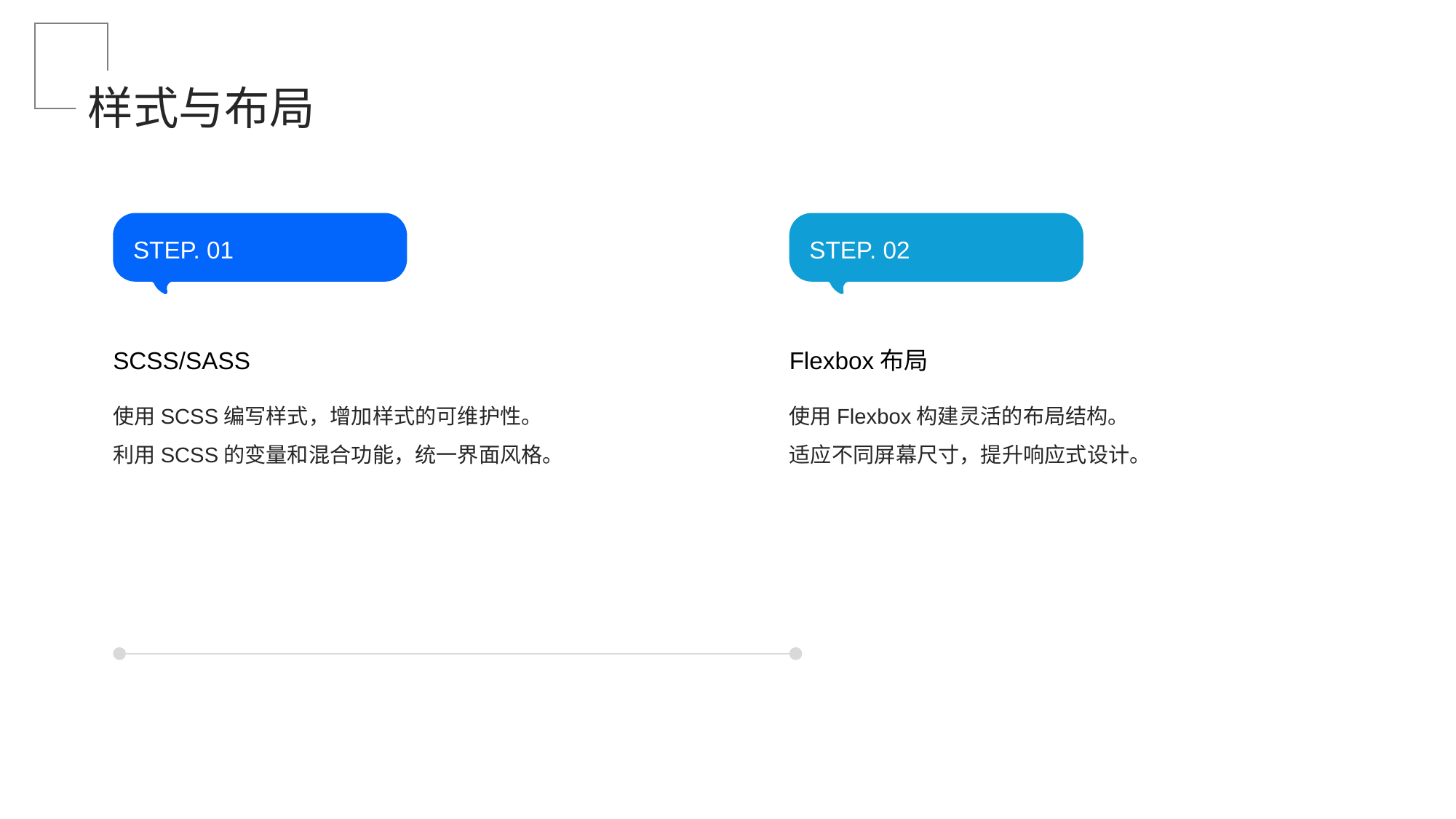

样式与布局

STEP. 01
STEP. 02
SCSS/SASS
Flexbox布局
使用SCSS编写样式，增加样式的可维护性。
利用SCSS的变量和混合功能，统一界面风格。
使用Flexbox构建灵活的布局结构。
适应不同屏幕尺寸，提升响应式设计。